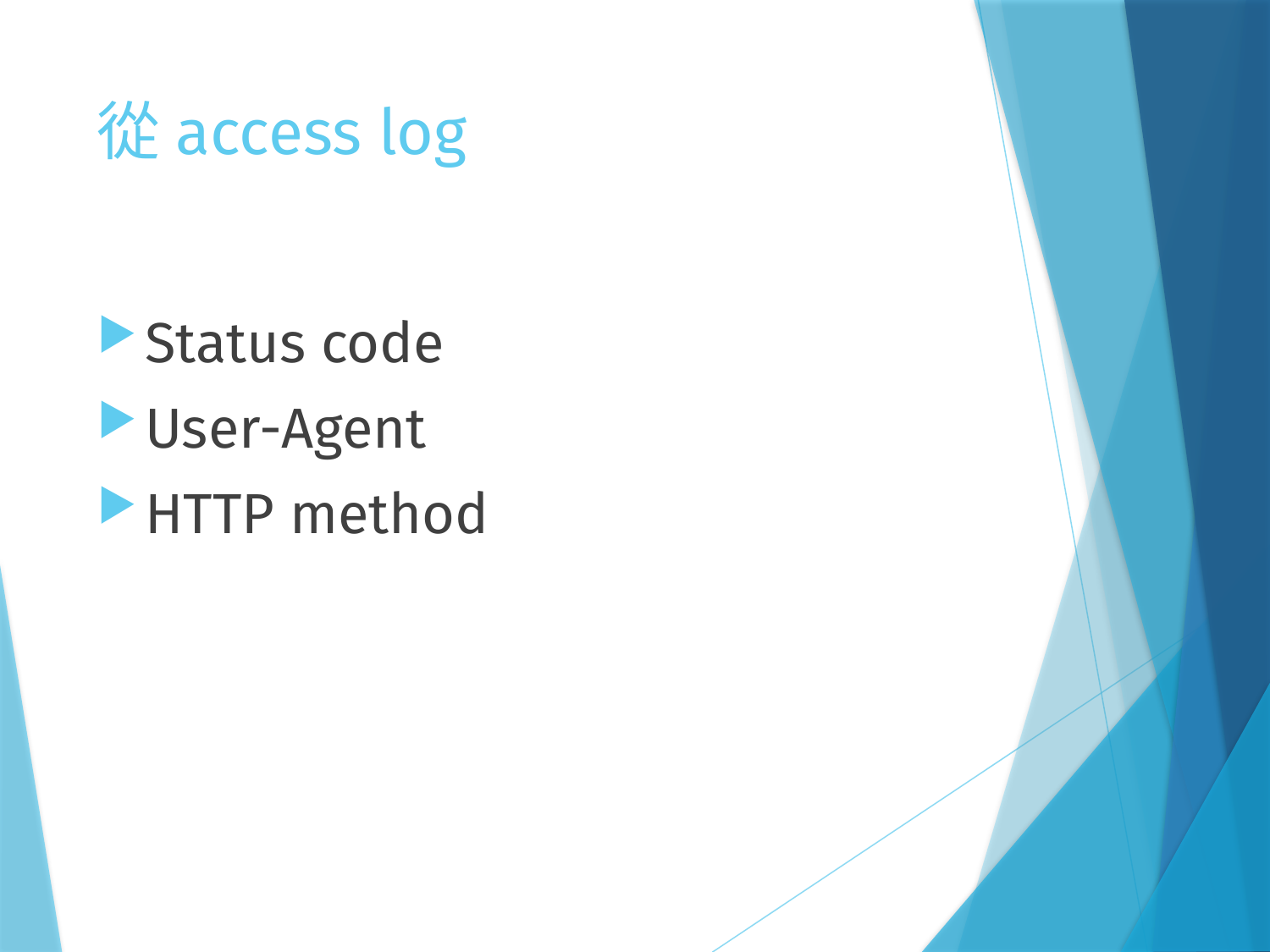

# 從access log
Status code
User-Agent
HTTP method